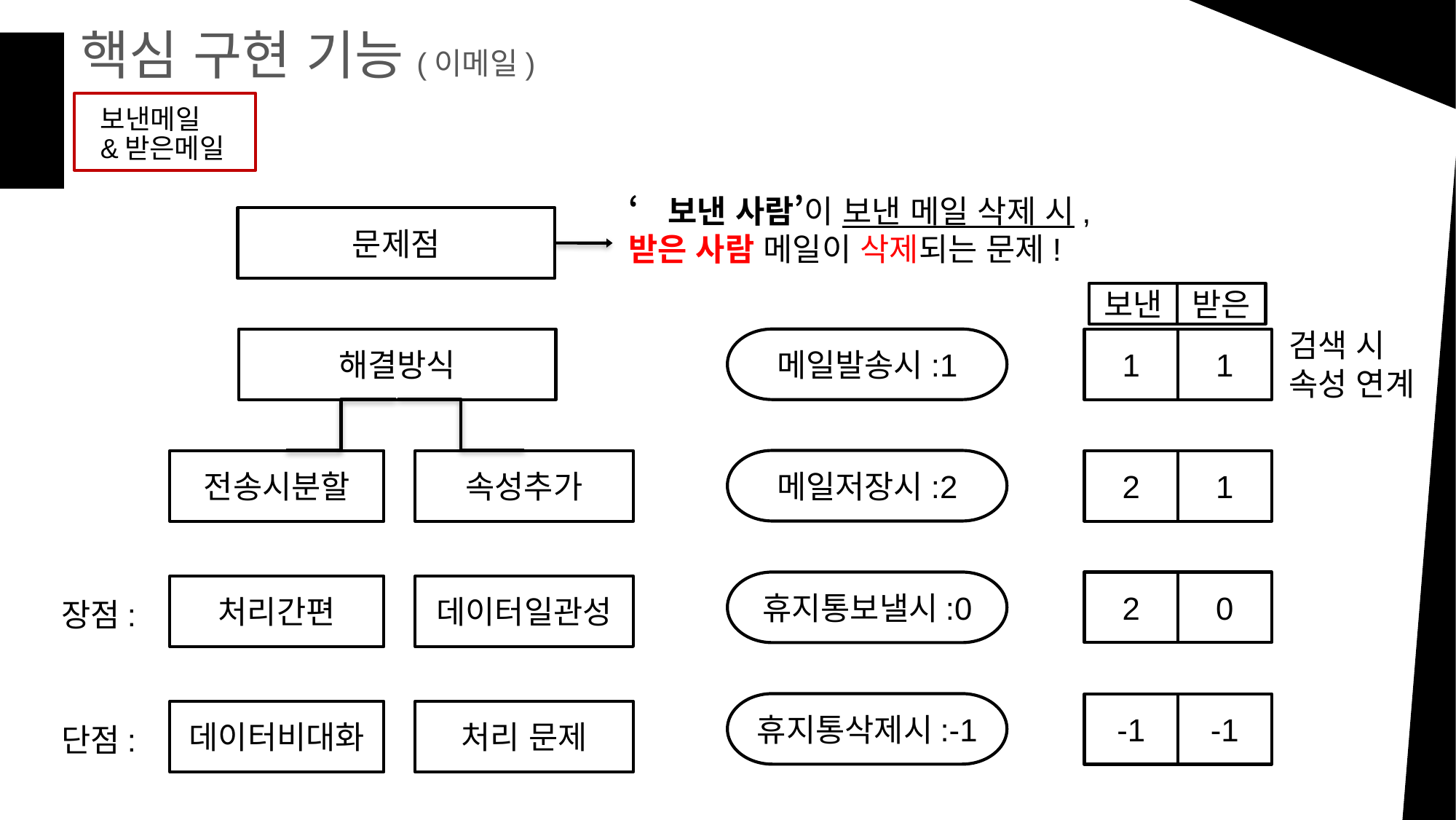

핵심 구현 기능(이메일)

보낸메일
&받은메일
‘보낸 사람’이 보낸 메일 삭제 시,
받은 사람 메일이 삭제되는 문제!
문제점
받은
보낸
검색 시
속성 연계
메일발송시:1
해결방식
1
1

메일저장시:2
1
2
속성추가
전송시분할
0
2
휴지통보낼시:0
처리간편
데이터일관성
장점:
휴지통삭제시:-1
-1
-1
데이터비대화
처리 문제
단점: